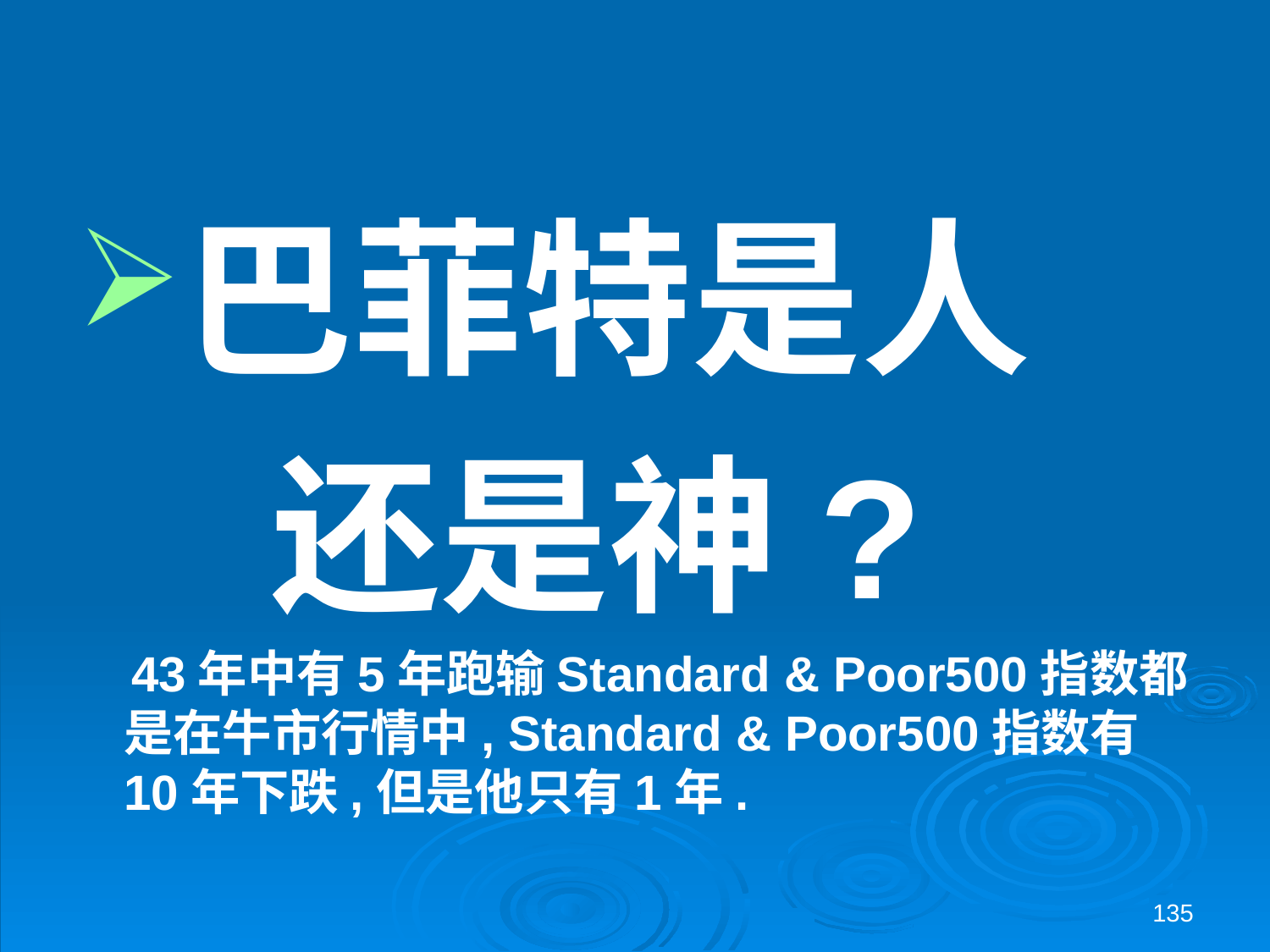

#
巴菲特是人
    还是神?
    43年中有5年跑输Standard & Poor500指数都是在牛市行情中, Standard & Poor500指数有10年下跌,但是他只有1年.
135